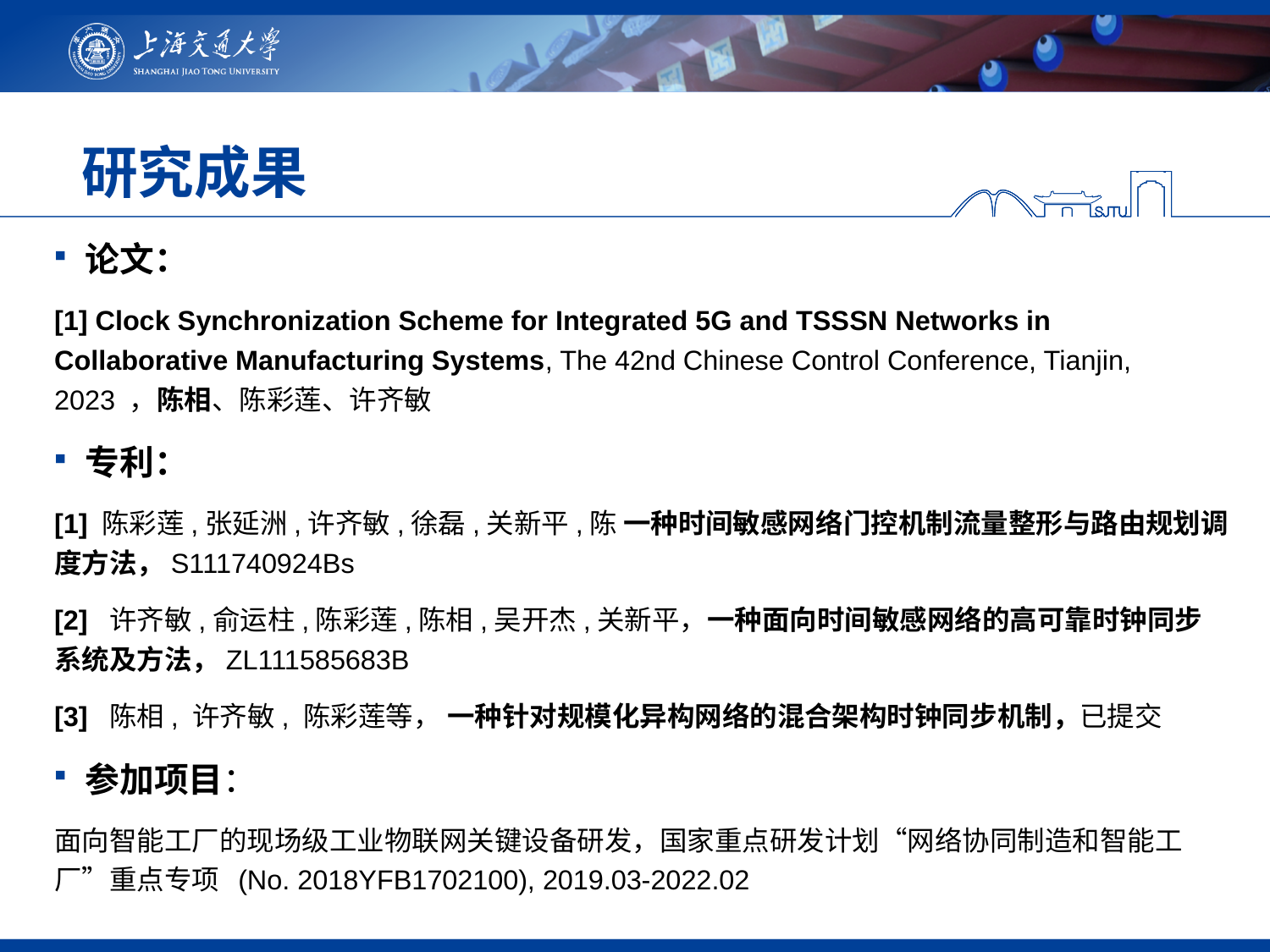

40
# 研究成果
论文：
[1] Clock Synchronization Scheme for Integrated 5G and TSSSN Networks in Collaborative Manufacturing Systems, The 42nd Chinese Control Conference, Tianjin, 2023 ，陈相、陈彩莲、许齐敏
专利：
[1] 陈彩莲,张延洲,许齐敏,徐磊,关新平,陈 一种时间敏感网络门控机制流量整形与路由规划调度方法，S111740924Bs
[2]  许齐敏,俞运柱,陈彩莲,陈相,吴开杰,关新平，一种面向时间敏感网络的高可靠时钟同步系统及方法，ZL111585683B
[3]  陈相, 许齐敏, 陈彩莲等， 一种针对规模化异构网络的混合架构时钟同步机制，已提交
参加项目：
面向智能工厂的现场级工业物联网关键设备研发，国家重点研发计划“网络协同制造和智能工厂”重点专项  (No. 2018YFB1702100), 2019.03-2022.02